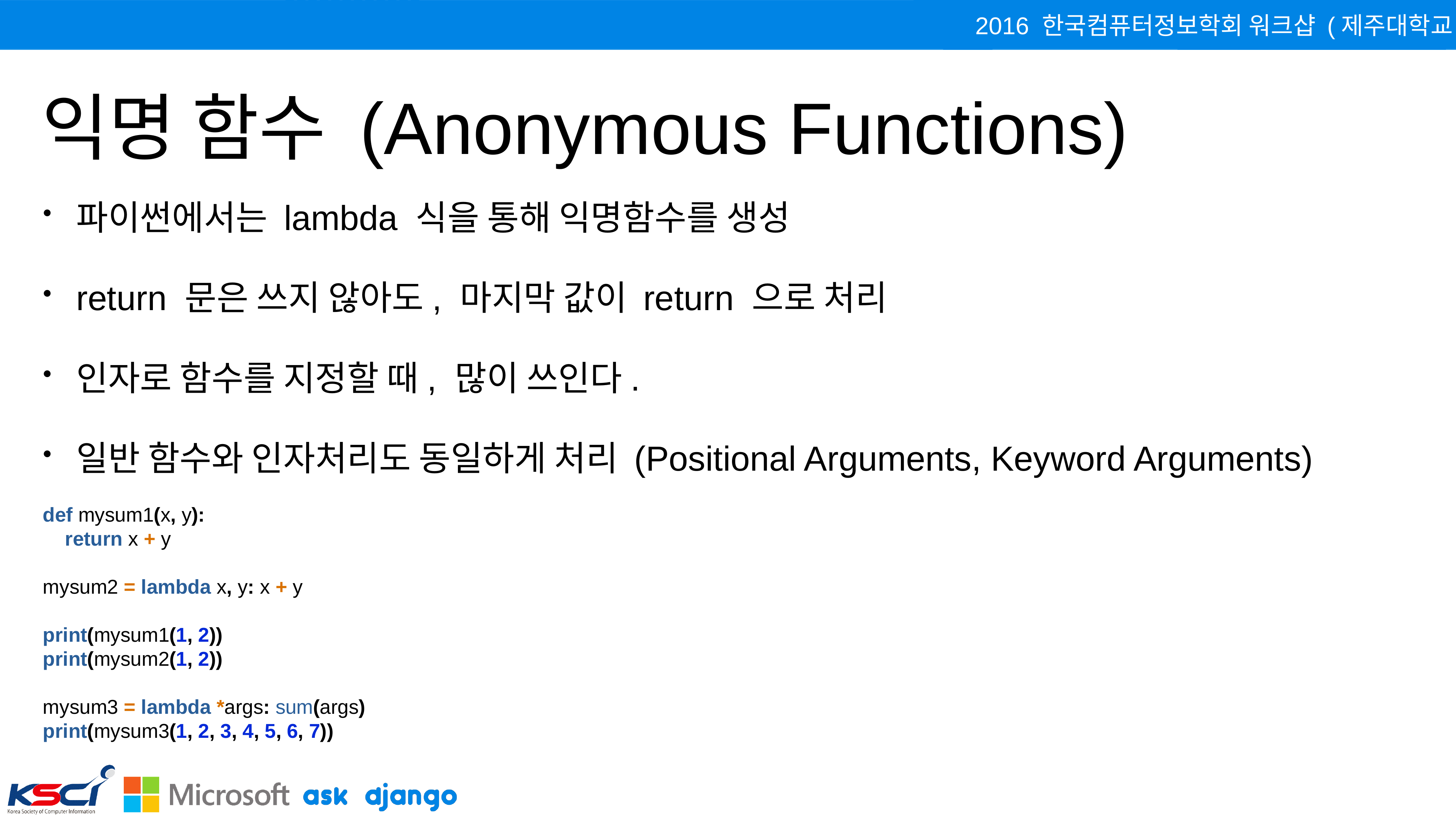

# 익명 함수 (Anonymous Functions)
파이썬에서는 lambda 식을 통해 익명함수를 생성
return 문은 쓰지 않아도, 마지막 값이 return 으로 처리
인자로 함수를 지정할 때, 많이 쓰인다.
일반 함수와 인자처리도 동일하게 처리 (Positional Arguments, Keyword Arguments)
def mysum1(x, y):
    return x + y

mysum2 = lambda x, y: x + y

print(mysum1(1, 2))
print(mysum2(1, 2))

mysum3 = lambda *args: sum(args)
print(mysum3(1, 2, 3, 4, 5, 6, 7))